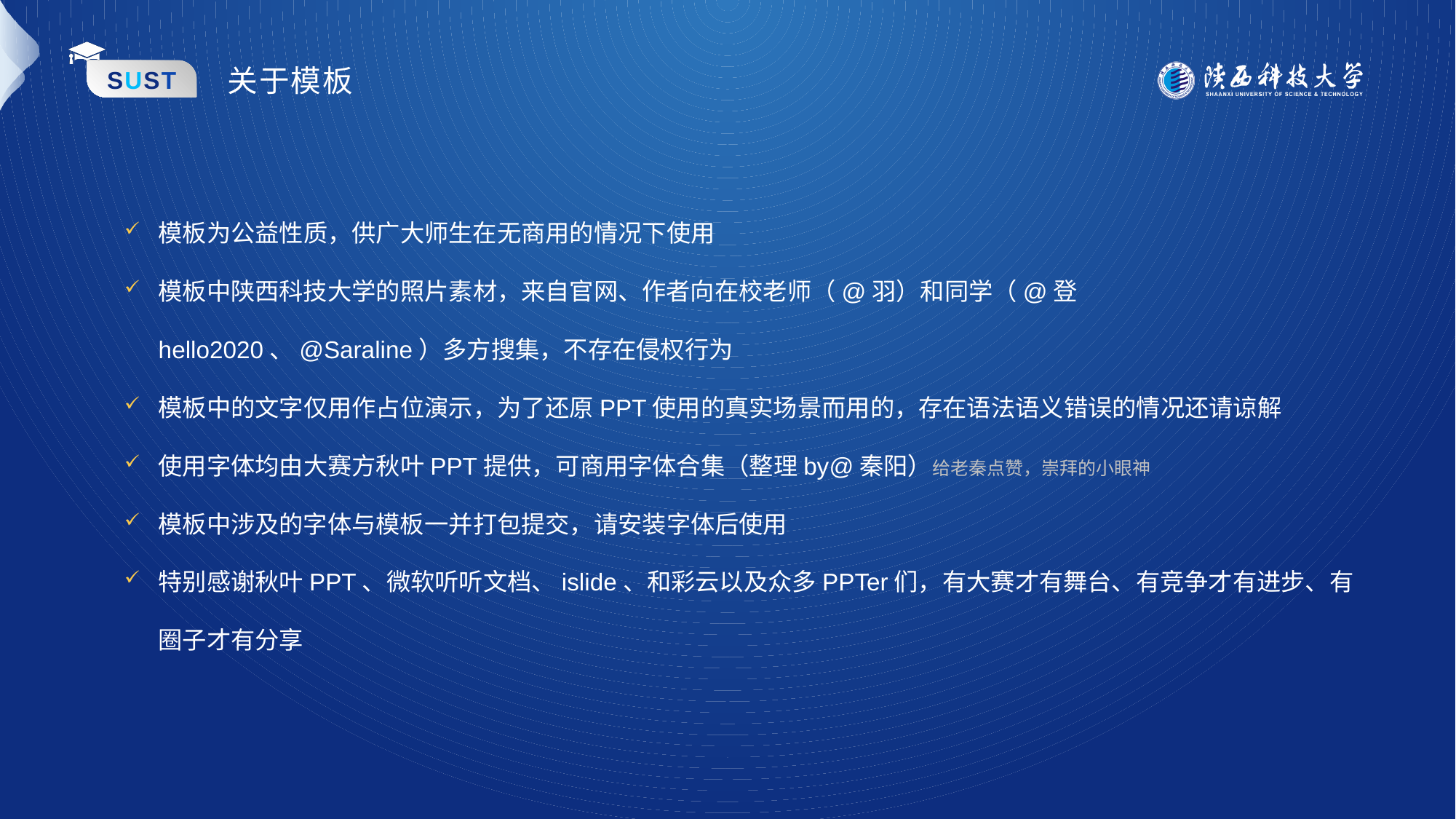

关于模板
模板为公益性质，供广大师生在无商用的情况下使用
模板中陕西科技大学的照片素材，来自官网、作者向在校老师（@羽）和同学（@登hello2020、@Saraline）多方搜集，不存在侵权行为
模板中的文字仅用作占位演示，为了还原PPT使用的真实场景而用的，存在语法语义错误的情况还请谅解
使用字体均由大赛方秋叶PPT提供，可商用字体合集（整理by@秦阳）给老秦点赞，崇拜的小眼神
模板中涉及的字体与模板一并打包提交，请安装字体后使用
特别感谢秋叶PPT、微软听听文档、islide、和彩云以及众多PPTer们，有大赛才有舞台、有竞争才有进步、有圈子才有分享